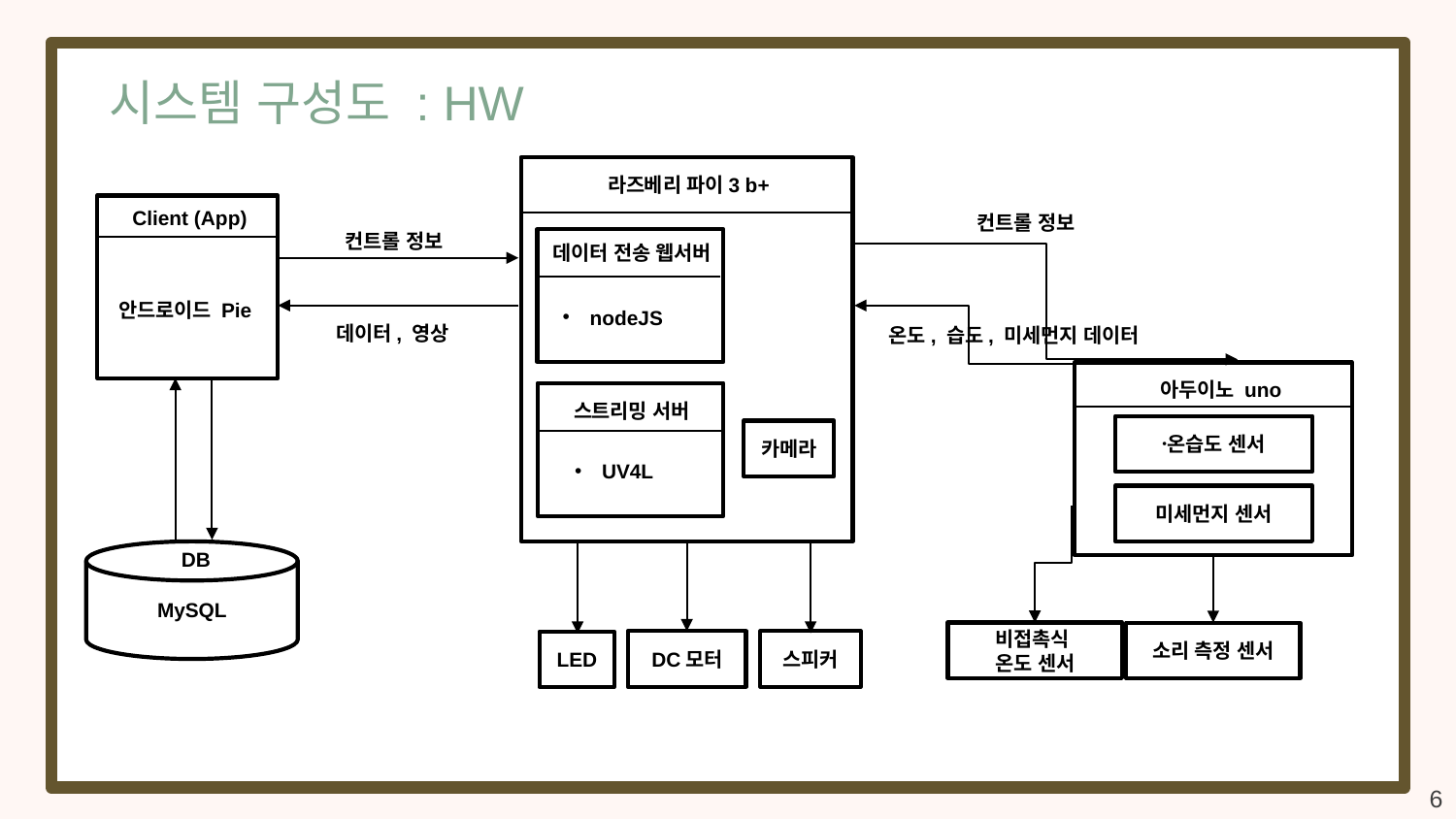

시스템 구성도 : HW

라즈베리 파이3 b+

Client (App)
컨트롤 정보
컨트롤 정보

데이터 전송 웹서버
nodeJS
안드로이드 Pie
데이터, 영상
온도, 습도, 미세먼지 데이터

아두이노 uno

스트리밍 서버
UV4L
온〮습도 센서
카메라
미세먼지 센서
DB
MySQL
비접촉식
온도 센서
스피커
DC모터
소리 측정 센서
LED
6